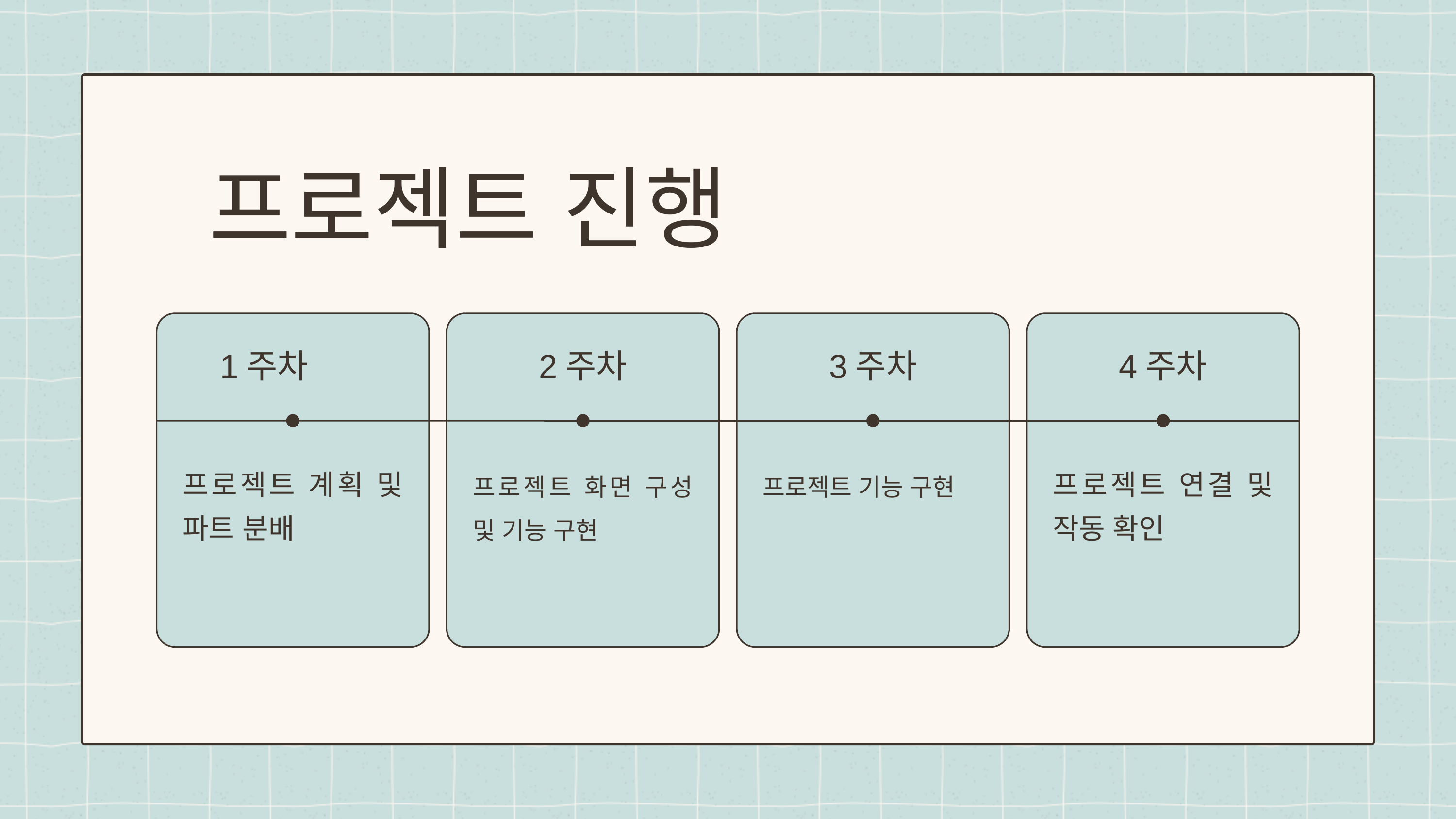

프로젝트 진행

1주차
2주차
3주차
4주차

프로젝트 계획 및 파트 분배
프로젝트 화면 구성 및 기능 구현
프로젝트 기능 구현
프로젝트 연결 및 작동 확인